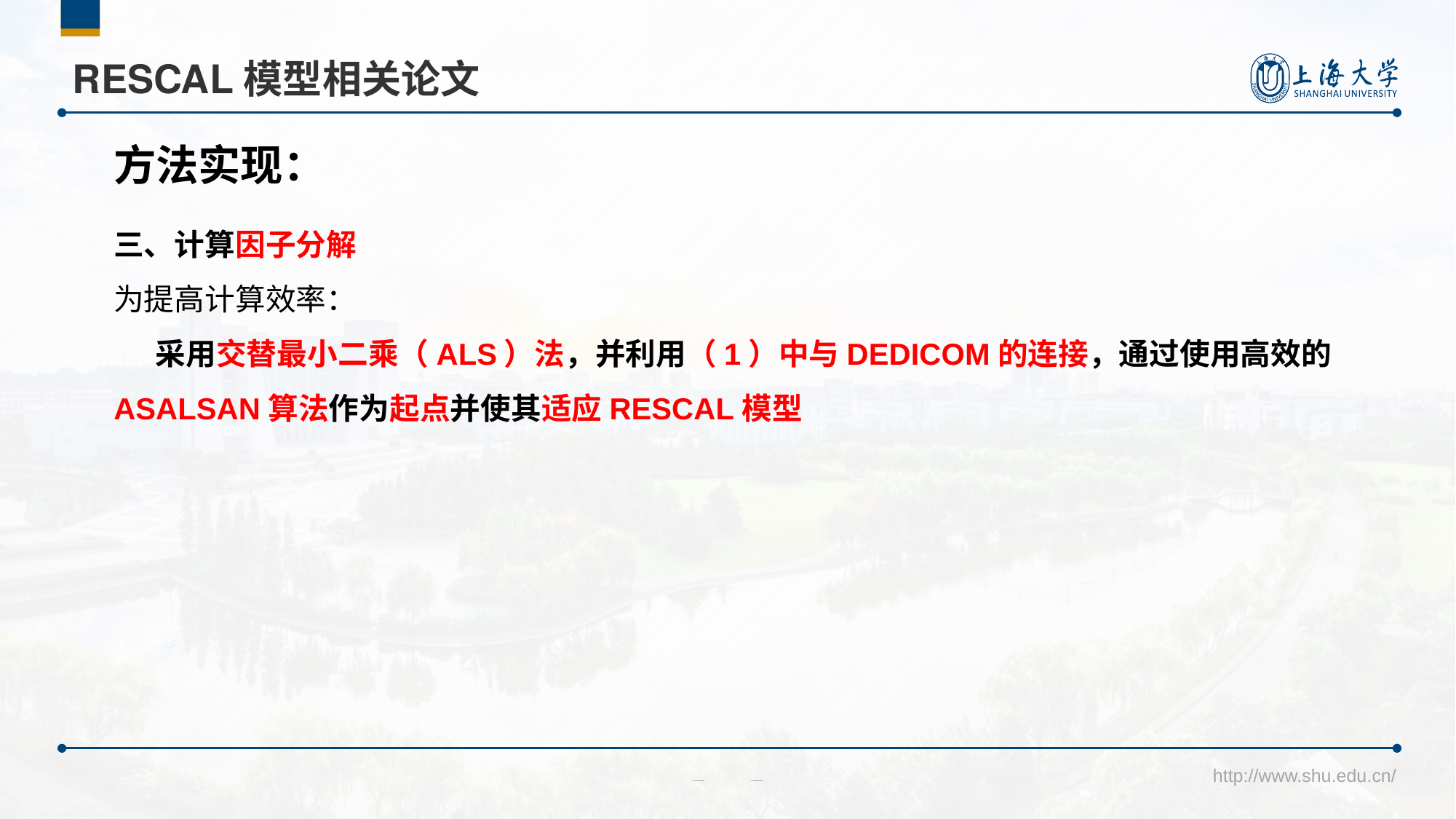

# RESCAL模型相关论文
方法实现：

三、计算因子分解
为提高计算效率：
     采用交替最小二乘（ALS）法，并利用（1）中与DEDICOM的连接，通过使用高效的ASALSAN算法作为起点并使其适应RESCAL模型
83